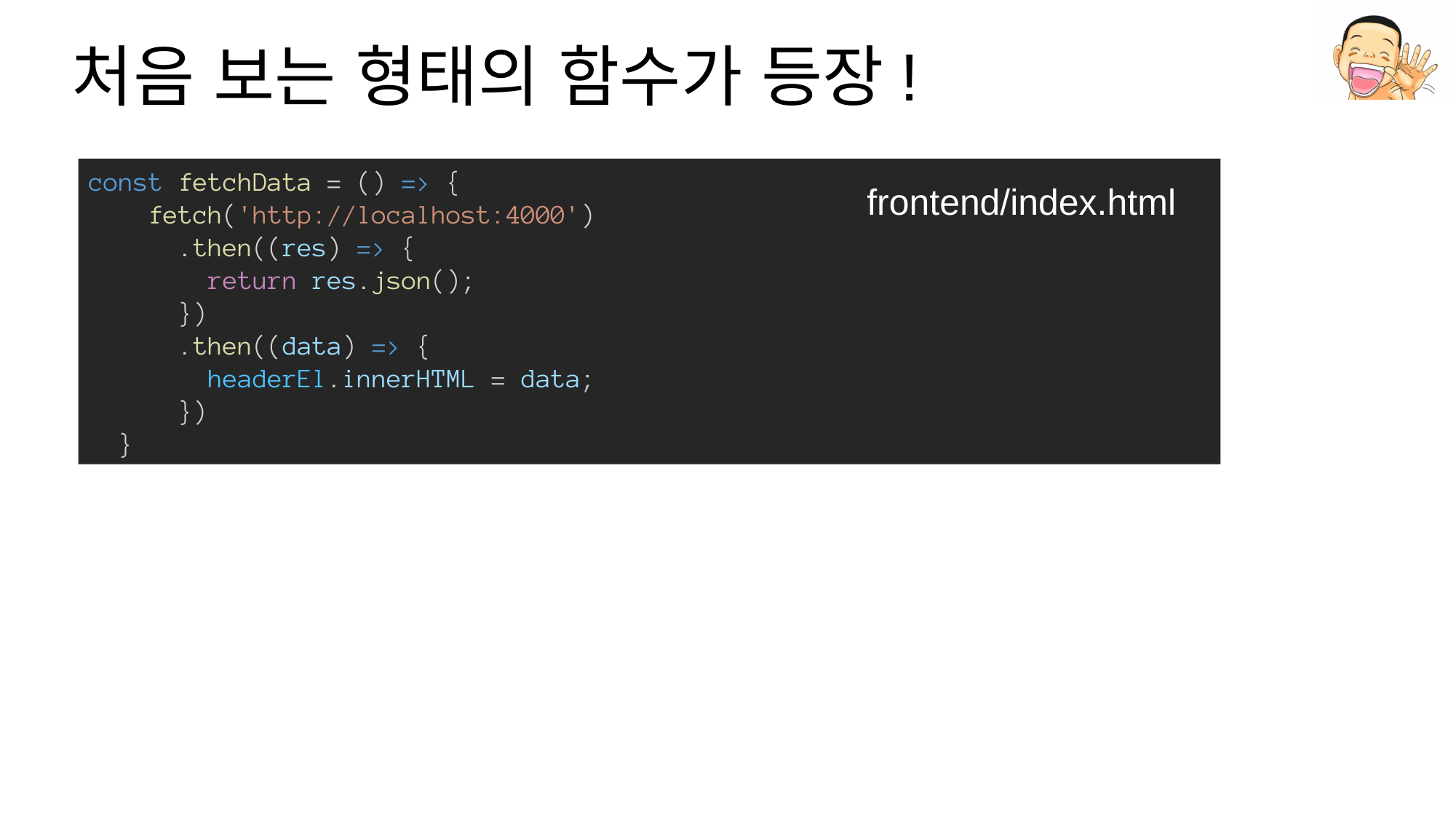

# 처음 보는 형태의 함수가 등장!
const fetchData = () => {
    fetch('http://localhost:4000')
      .then((res) => {
        return res.json();
      })
      .then((data) => {
        headerEl.innerHTML = data;
      })
  }
frontend/index.html